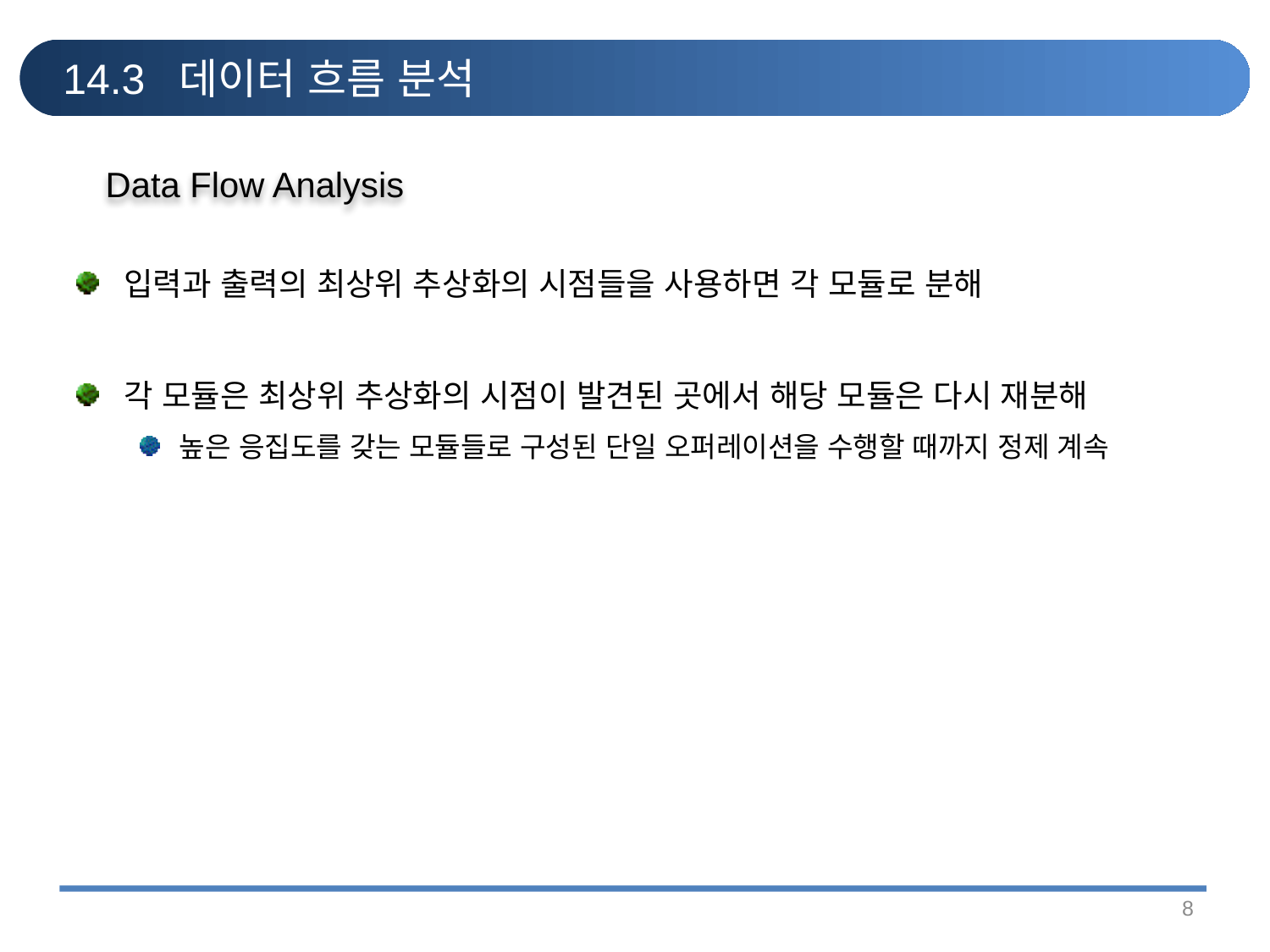

# 14.3  데이터 흐름 분석
Data Flow Analysis
입력과 출력의 최상위 추상화의 시점들을 사용하면 각 모듈로 분해

각 모듈은 최상위 추상화의 시점이 발견된 곳에서 해당 모듈은 다시 재분해
높은 응집도를 갖는 모듈들로 구성된 단일 오퍼레이션을 수행할 때까지 정제 계속
8